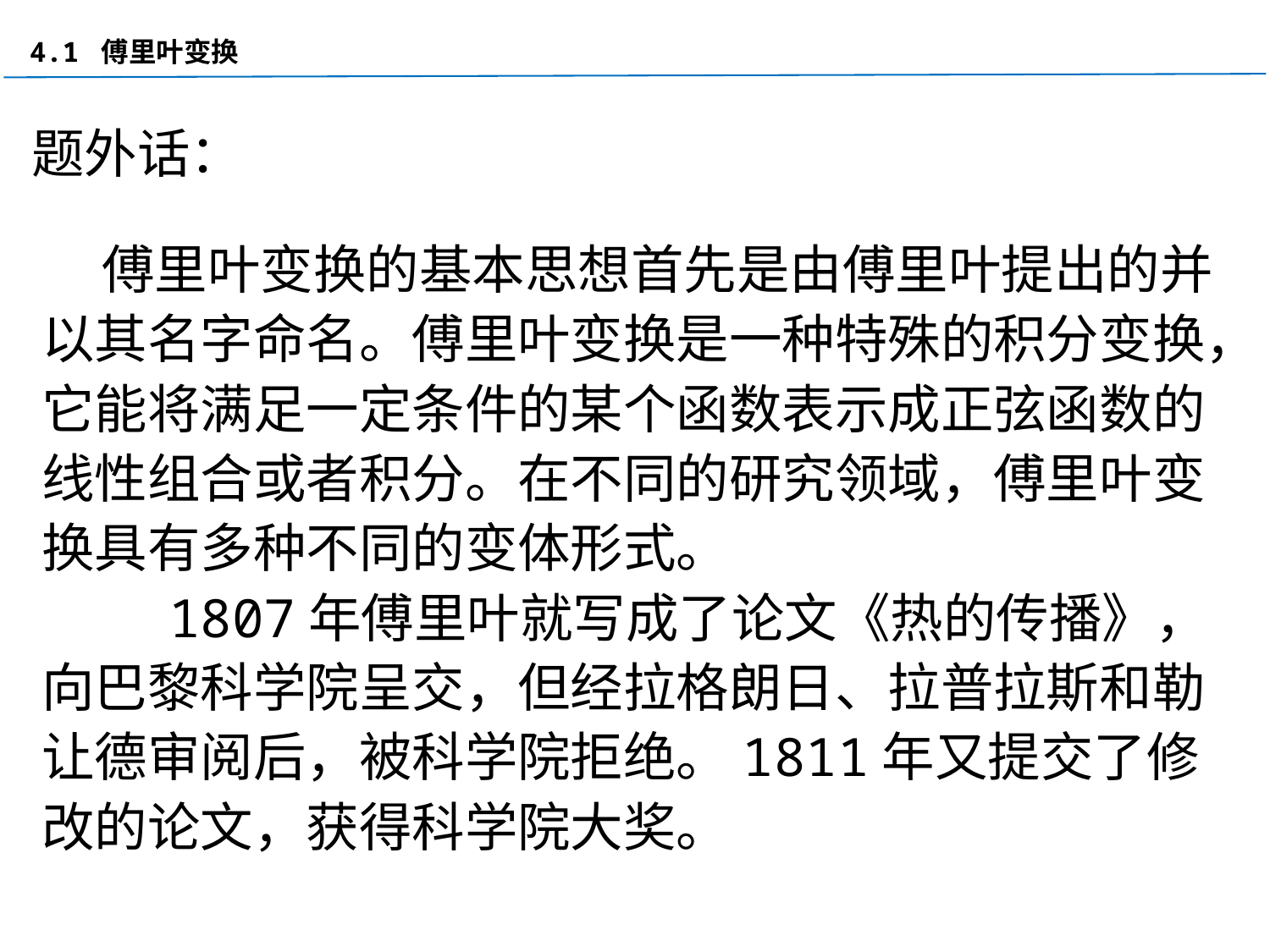

4.1 傅里叶变换
题外话：
    傅里叶变换的基本思想首先是由傅里叶提出的并以其名字命名。傅里叶变换是一种特殊的积分变换，它能将满足一定条件的某个函数表示成正弦函数的线性组合或者积分。在不同的研究领域，傅里叶变换具有多种不同的变体形式。
    1807年傅里叶就写成了论文《热的传播》，向巴黎科学院呈交，但经拉格朗日、拉普拉斯和勒让德审阅后，被科学院拒绝。1811年又提交了修改的论文，获得科学院大奖。